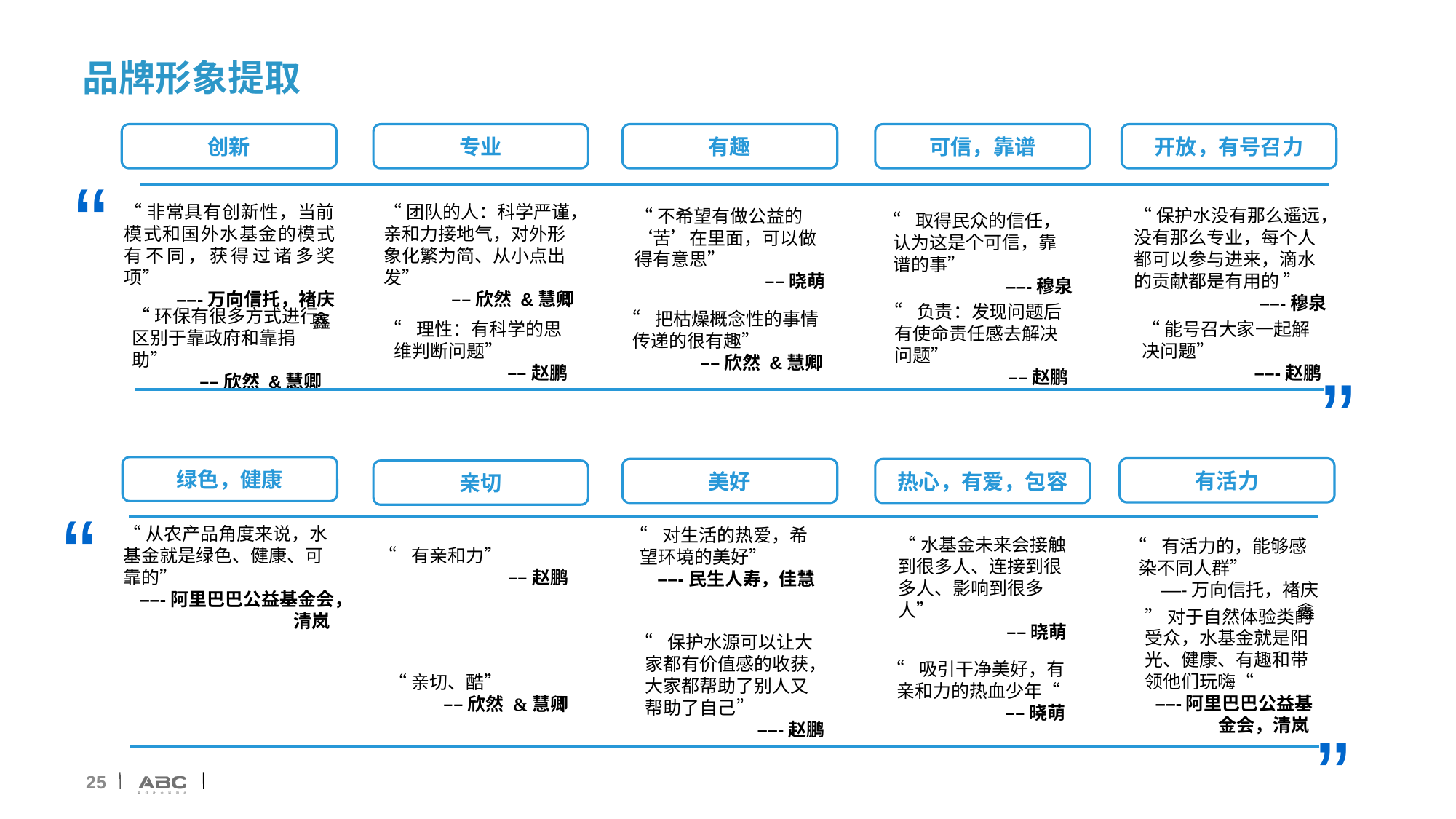

# 品牌形象提取
创新
专业
有趣
可信，靠谱
开放，有号召力
“
“团队的人：科学严谨，亲和力接地气，对外形象化繁为简、从小点出发”
––欣然 &慧卿
“非常具有创新性，当前模式和国外水基金的模式有不同，获得过诸多奖项”
       ––-万向信托，褚庆鑫

“保护水没有那么遥远，没有那么专业，每个人都可以参与进来，滴水的贡献都是有用的 ”
 ––-穆泉
“不希望有做公益的‘苦’在里面，可以做得有意思”
––晓萌
“取得民众的信任，认为这是个可信，靠谱的事”
 ––-穆泉

“负责：发现问题后有使命责任感去解决问题”
––赵鹏
“环保有很多方式进行，区别于靠政府和靠捐助”
––欣然 &慧卿
“把枯燥概念性的事情传递的很有趣”
––欣然 &慧卿
“理性：有科学的思维判断问题”
––赵鹏
“能号召大家一起解决问题”
––-赵鹏

”
绿色，健康
有活力
美好
热心，有爱，包容
亲切
“
“从农产品角度来说，水基金就是绿色、健康、可靠的”
––-阿里巴巴公益基金会，清岚
“对生活的热爱，希望环境的美好”
 ––-民生人寿，佳慧

“水基金未来会接触到很多人、连接到很多人、影响到很多人”
––晓萌
“有活力的，能够感染不同人群”
 ––-万向信托，褚庆鑫

“有亲和力”
––赵鹏

”对于自然体验类的受众，水基金就是阳光、健康、有趣和带领他们玩嗨“
––-阿里巴巴公益基金会，清岚
“保护水源可以让大家都有价值感的收获，大家都帮助了别人又帮助了自己”
 ––-赵鹏

“吸引干净美好，有亲和力的热血少年“
––晓萌
“亲切、酷”
––欣然 &慧卿

”

25